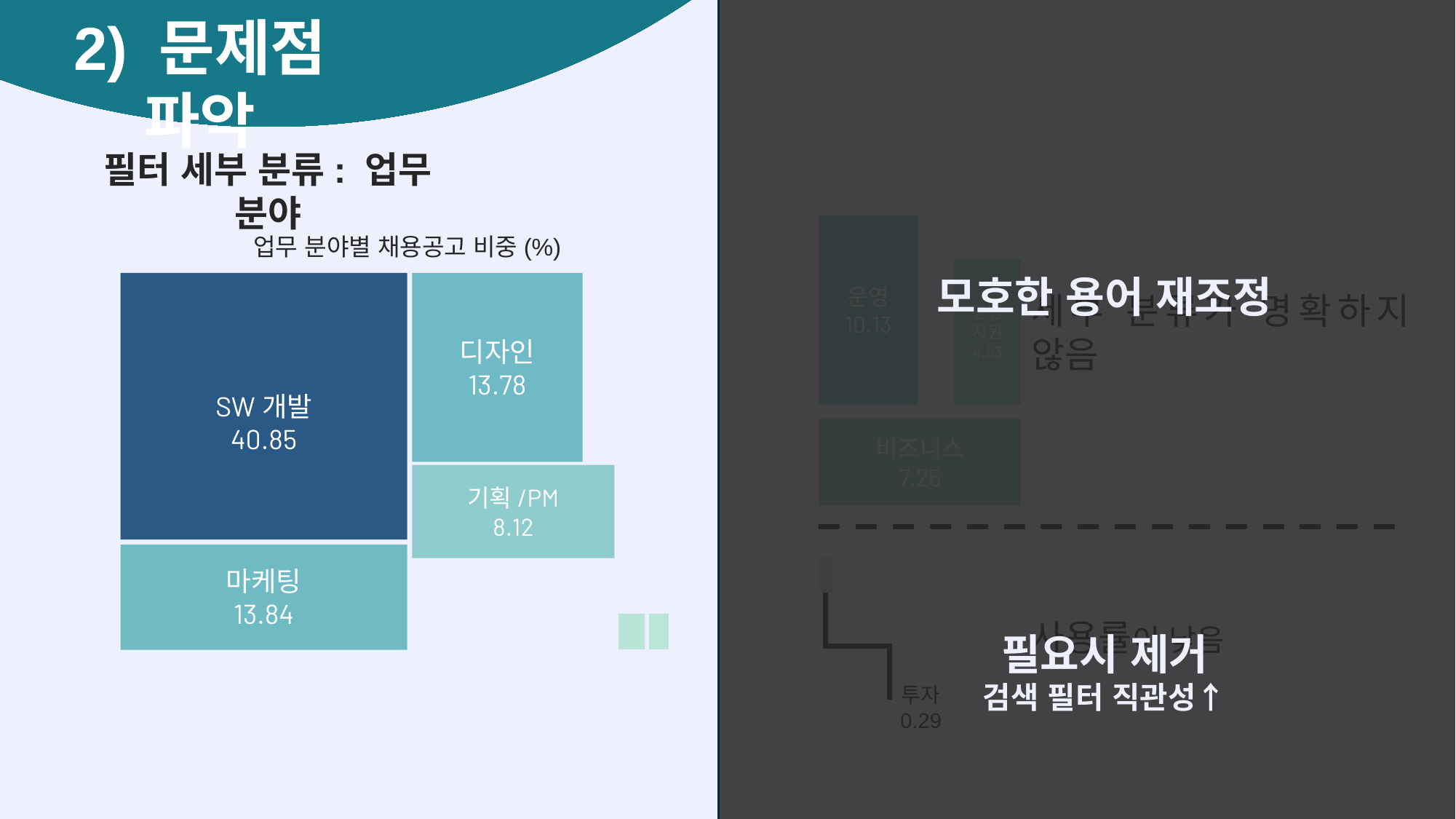

2) 문제점 파악
3) A/B 테스트 제안

2) 문제점 파악
필터 세부 분류: 업무 분야
운영
10.13
업무 분야별 채용공고 비중(%)
경영지원
4.53
모호한 용어 재조정

SW개발
40.85
디자인
13.78
세부 분류가 명확하지 않음
비즈니스
7.25
기획/PM
8.12
마케팅
13.84

투자
0.29
사용률이 낮음

필요시 제거
검색 필터 직관성↑